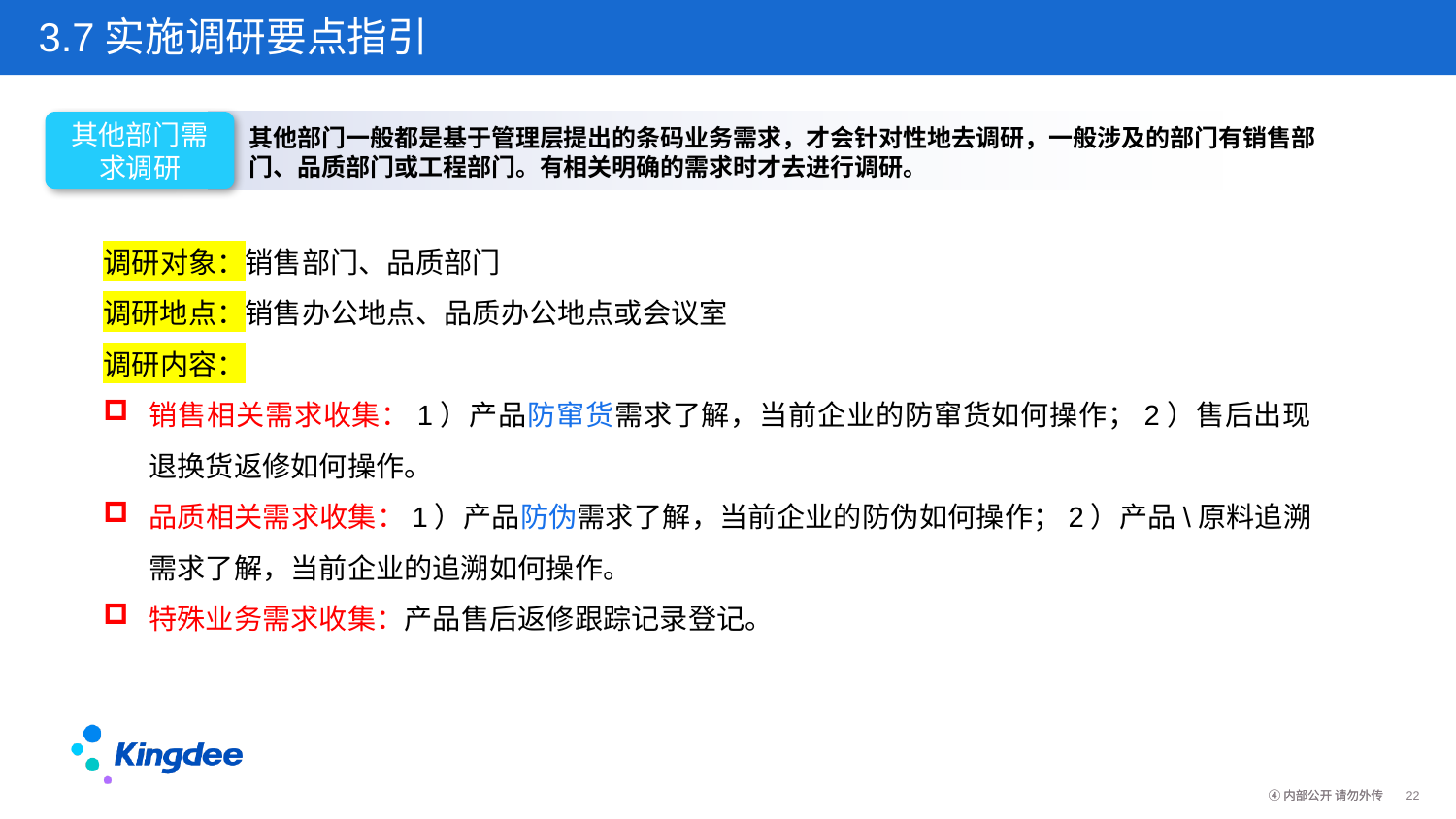

3.7实施调研要点指引
其他部门需求调研

其他部门一般都是基于管理层提出的条码业务需求，才会针对性地去调研，一般涉及的部门有销售部门、品质部门或工程部门。有相关明确的需求时才去进行调研。
调研对象：销售部门、品质部门
调研地点：销售办公地点、品质办公地点或会议室
调研内容：
销售相关需求收集：1）产品防窜货需求了解，当前企业的防窜货如何操作；2）售后出现退换货返修如何操作。
品质相关需求收集：1）产品防伪需求了解，当前企业的防伪如何操作；2）产品\原料追溯需求了解，当前企业的追溯如何操作。
特殊业务需求收集：产品售后返修跟踪记录登记。